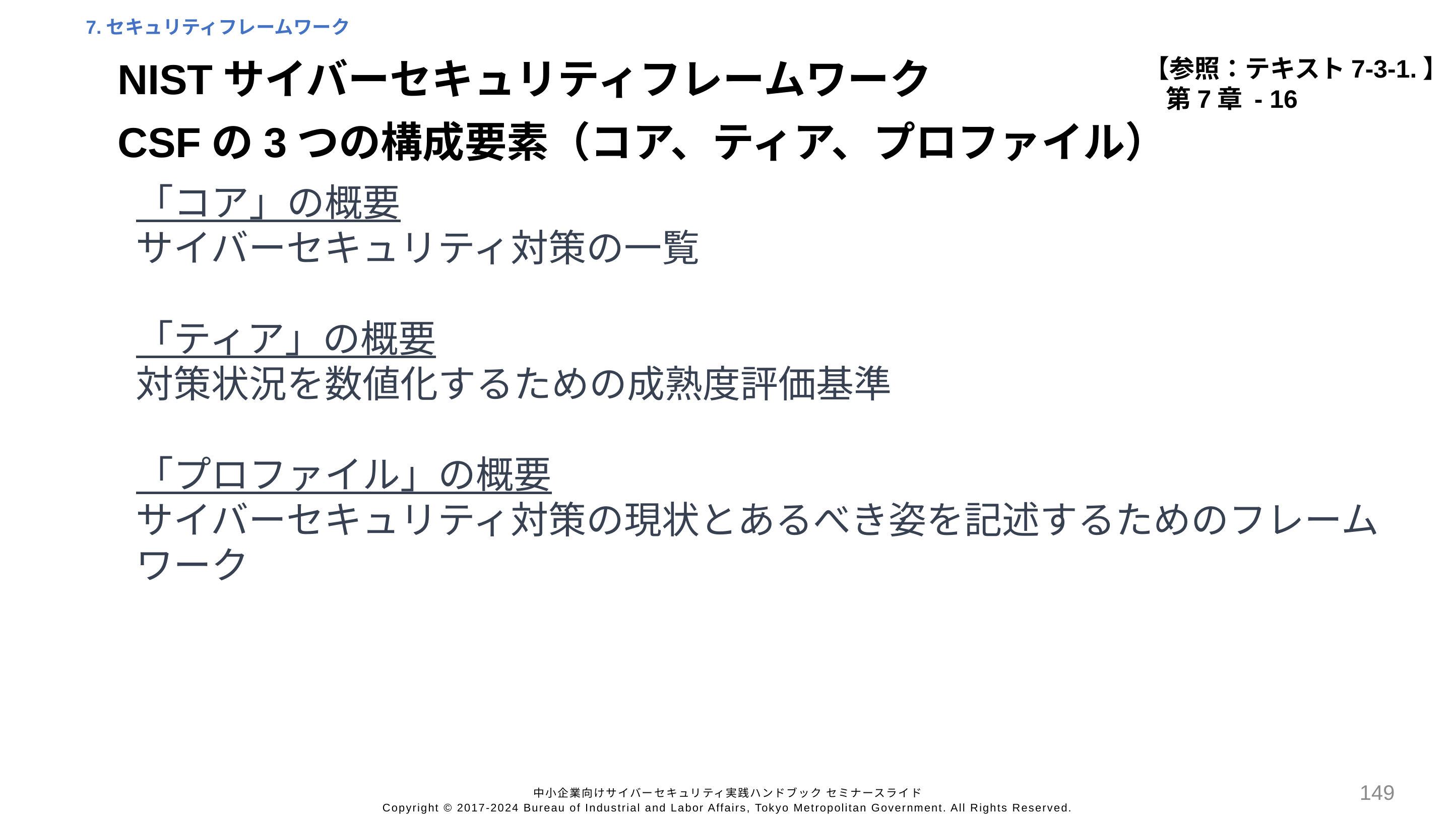

7.セキュリティフレームワーク
【参照：テキスト7-3-1.】
第7章 - 16
NISTサイバーセキュリティフレームワーク
CSFの3つの構成要素（コア、ティア、プロファイル）
「コア」の概要
サイバーセキュリティ対策の一覧

「ティア」の概要
対策状況を数値化するための成熟度評価基準

「プロファイル」の概要
サイバーセキュリティ対策の現状とあるべき姿を記述するためのフレームワーク
149